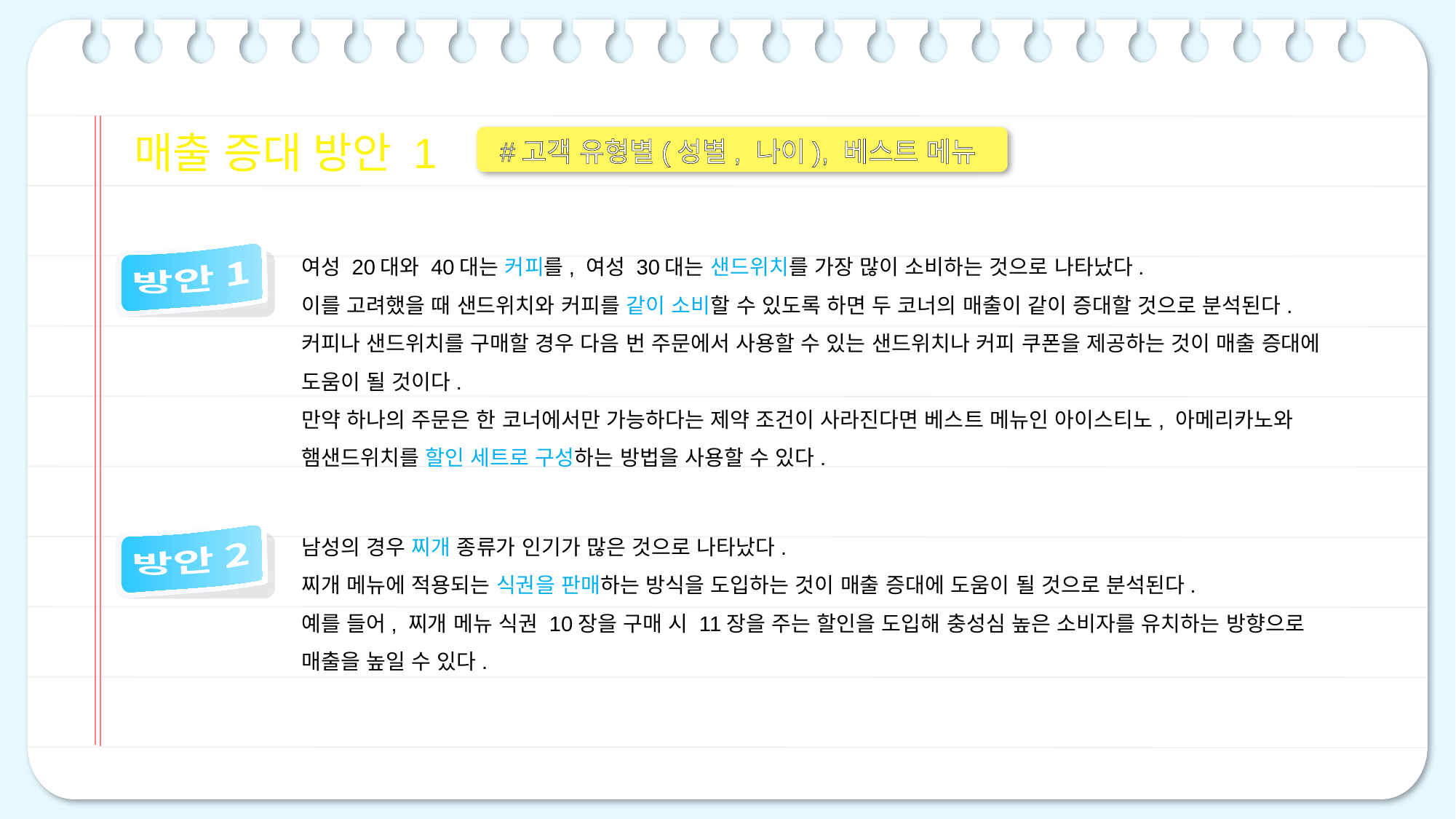

매출 증대 방안 1

#고객 유형별(성별, 나이), 베스트 메뉴
여성 20대와 40대는 커피를, 여성 30대는 샌드위치를 가장 많이 소비하는 것으로 나타났다.
이를 고려했을 때 샌드위치와 커피를 같이 소비할 수 있도록 하면 두 코너의 매출이 같이 증대할 것으로 분석된다.
커피나 샌드위치를 구매할 경우 다음 번 주문에서 사용할 수 있는 샌드위치나 커피 쿠폰을 제공하는 것이 매출 증대에 도움이 될 것이다.
만약 하나의 주문은 한 코너에서만 가능하다는 제약 조건이 사라진다면 베스트 메뉴인 아이스티노, 아메리카노와 햄샌드위치를 할인 세트로 구성하는 방법을 사용할 수 있다.

  방안 1
남성의 경우 찌개 종류가 인기가 많은 것으로 나타났다.
찌개 메뉴에 적용되는 식권을 판매하는 방식을 도입하는 것이 매출 증대에 도움이 될 것으로 분석된다.
예를 들어, 찌개 메뉴 식권 10장을 구매 시 11장을 주는 할인을 도입해 충성심 높은 소비자를 유치하는 방향으로 매출을 높일 수 있다.

  방안 2